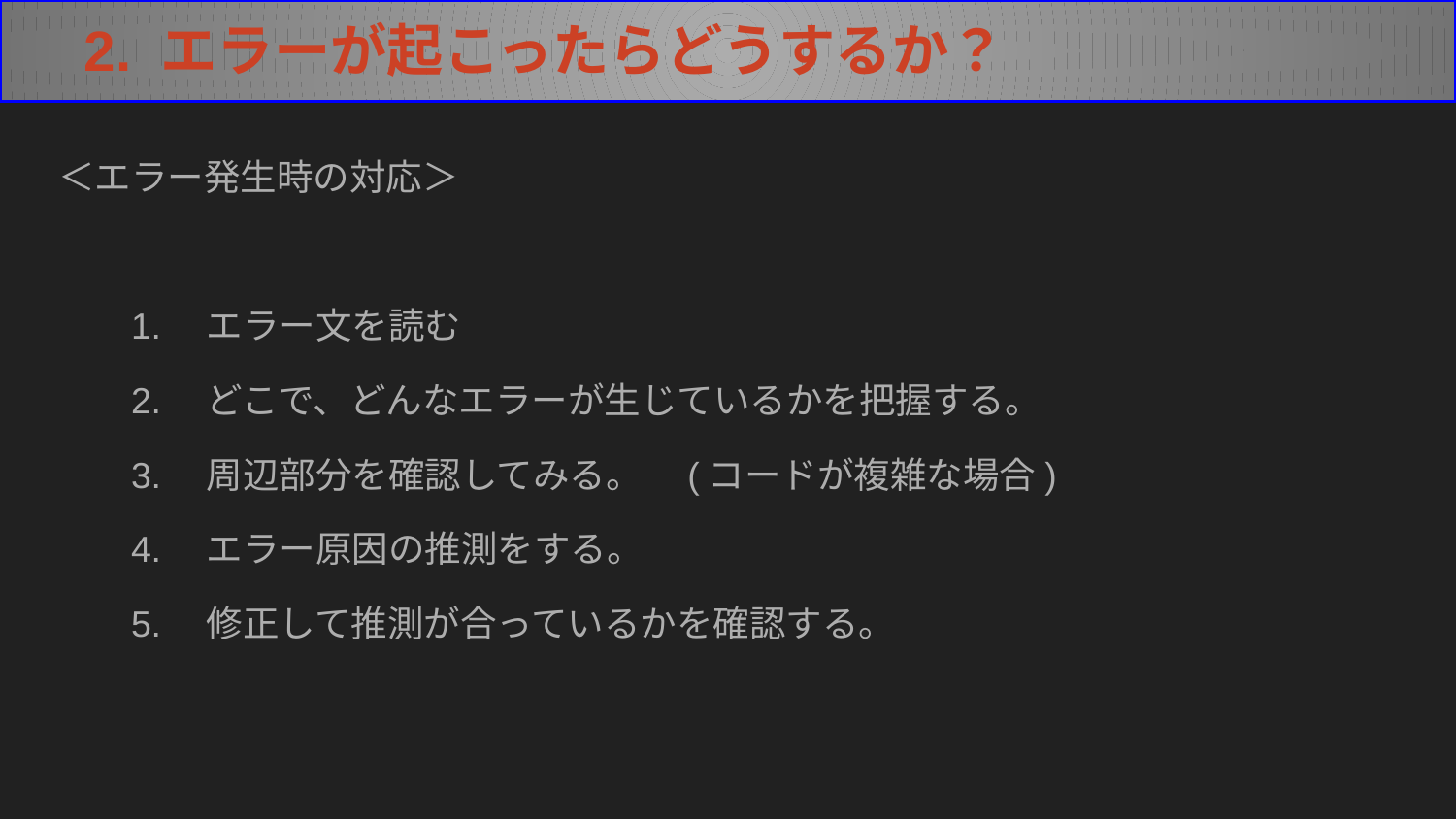

2. エラーが起こったらどうするか？
＜エラー発生時の対応＞

1.　エラー文を読む
2.　どこで、どんなエラーが生じているかを把握する。
3.　周辺部分を確認してみる。　(コードが複雑な場合)
4.　エラー原因の推測をする。
5.　修正して推測が合っているかを確認する。